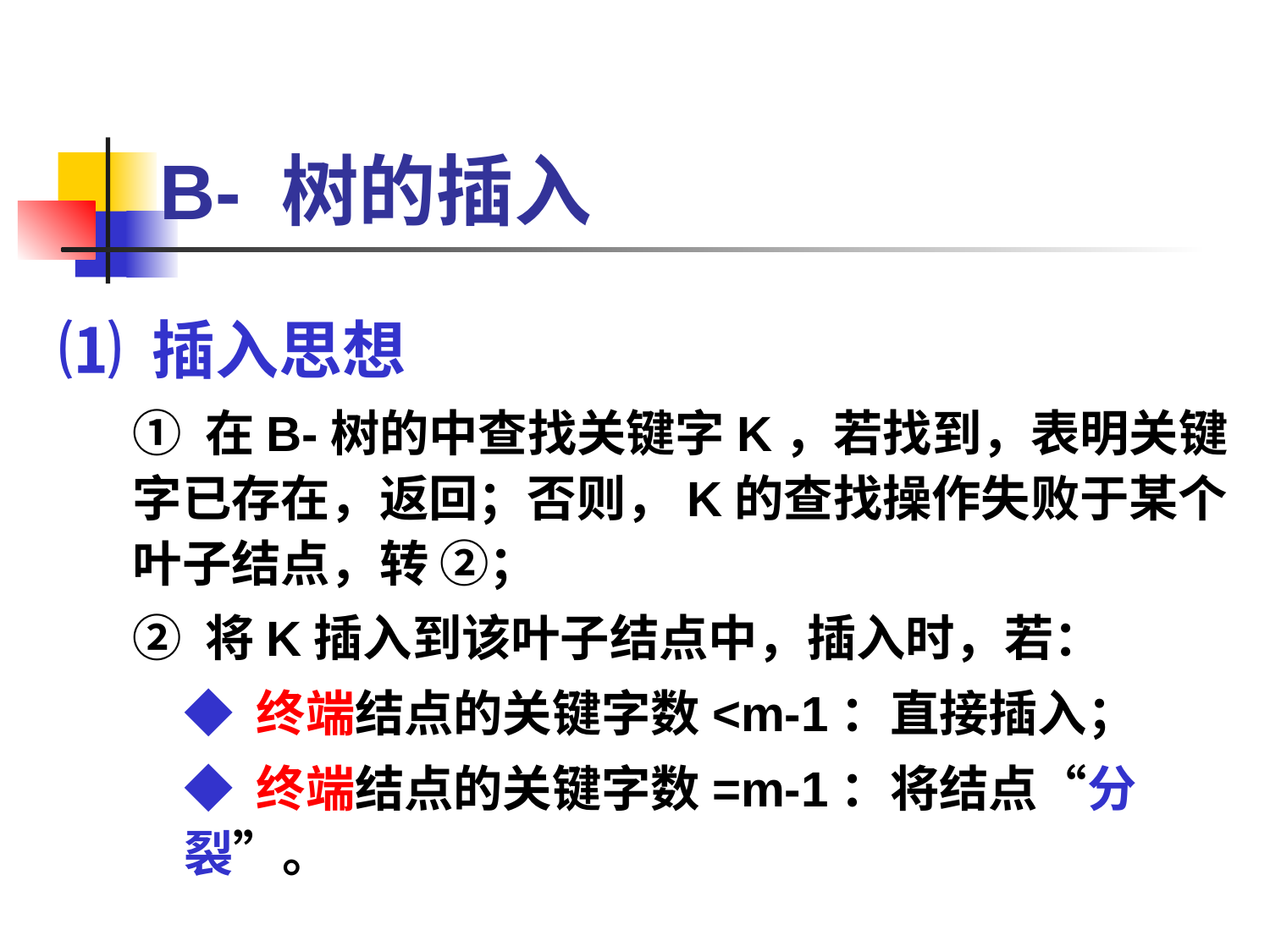

# B- 树的插入
⑴ 插入思想
① 在B-树的中查找关键字K，若找到，表明关键字已存在，返回；否则，K的查找操作失败于某个叶子结点，转 ②；
② 将K插入到该叶子结点中，插入时，若：
◆ 终端结点的关键字数<m-1：直接插入；
◆ 终端结点的关键字数=m-1：将结点“分裂”。
108